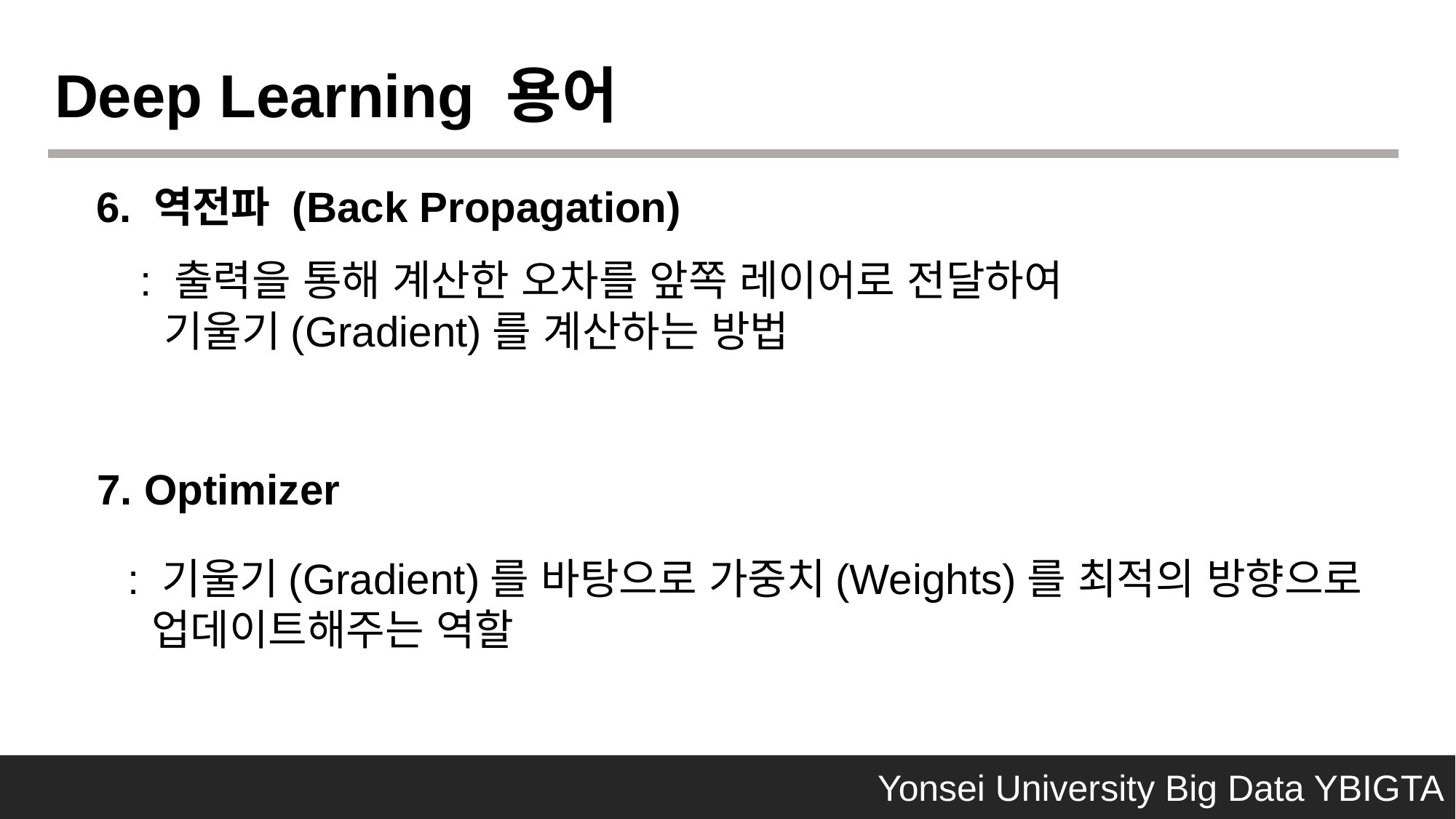

Deep Learning 용어
6. 역전파 (Back Propagation)
: 출력을 통해 계산한 오차를 앞쪽 레이어로 전달하여
  기울기(Gradient)를 계산하는 방법
7. Optimizer
: 기울기(Gradient)를 바탕으로 가중치(Weights)를 최적의 방향으로
  업데이트해주는 역할

 Yonsei University Big Data YBIGTA